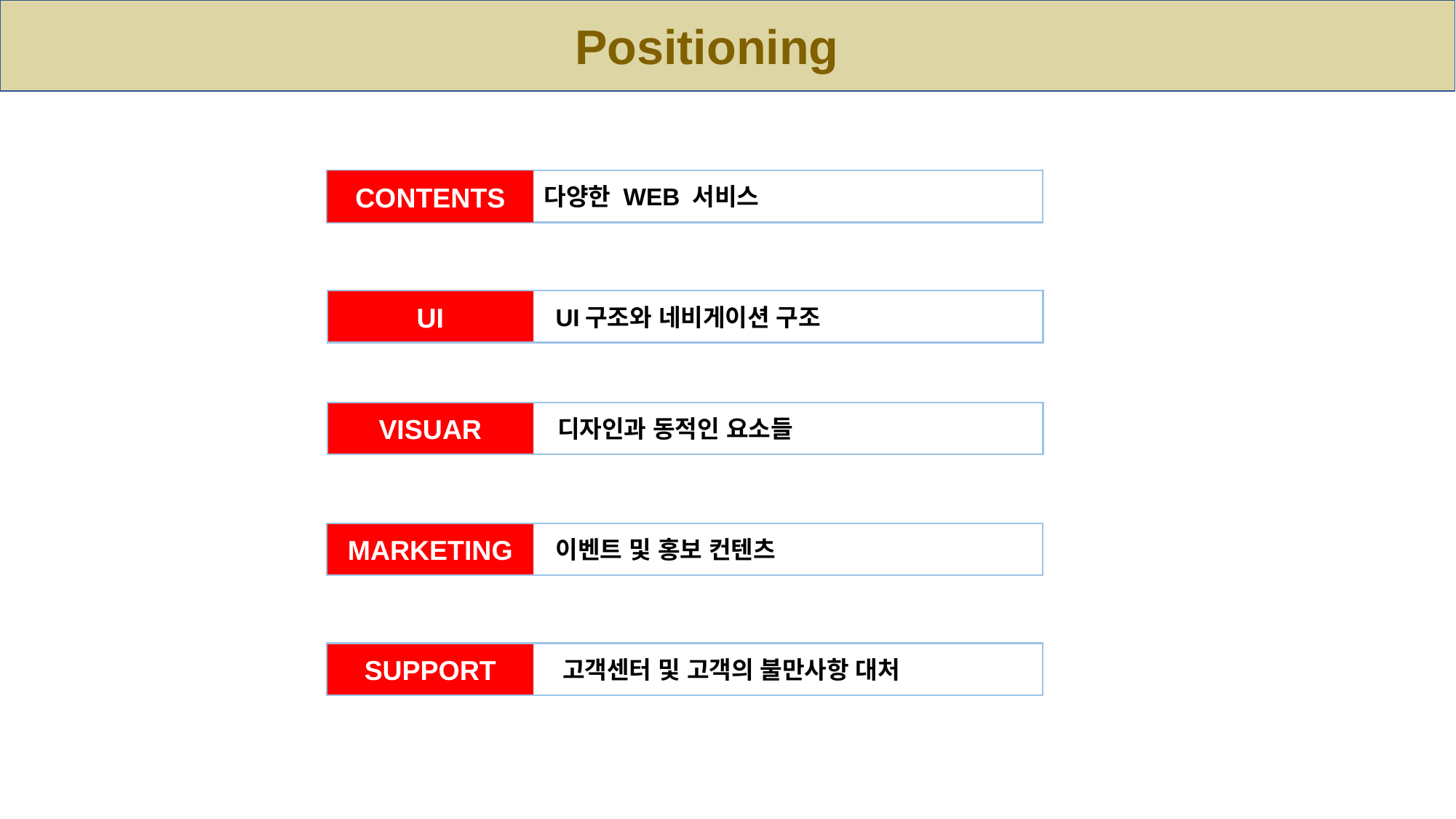

Positioning

CONTENTS
다양한 WEB 서비스

UI
UI구조와 네비게이션 구조

VISUAR
디자인과 동적인 요소들

MARKETING
이벤트 및 홍보 컨텐츠

SUPPORT
고객센터 및 고객의 불만사항 대처